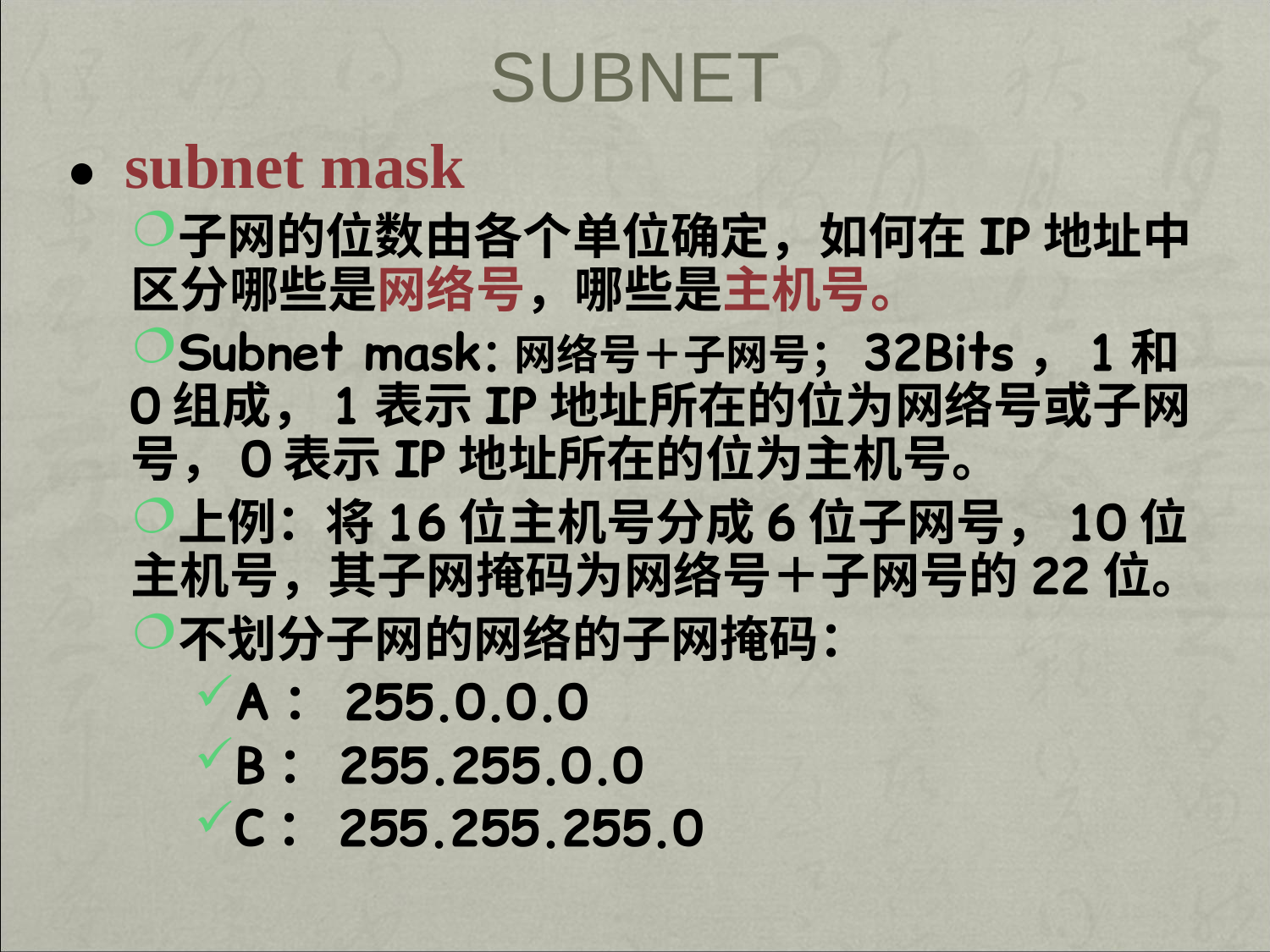

# Subnet
● subnet mask
子网的位数由各个单位确定，如何在IP地址中区分哪些是网络号，哪些是主机号。
Subnet mask:网络号＋子网号；32Bits，1和0组成，1表示IP地址所在的位为网络号或子网号，0表示IP地址所在的位为主机号。
上例：将16位主机号分成6位子网号，10位主机号，其子网掩码为网络号＋子网号的22位。
不划分子网的网络的子网掩码：
A：255.0.0.0
B：255.255.0.0
C：255.255.255.0
102